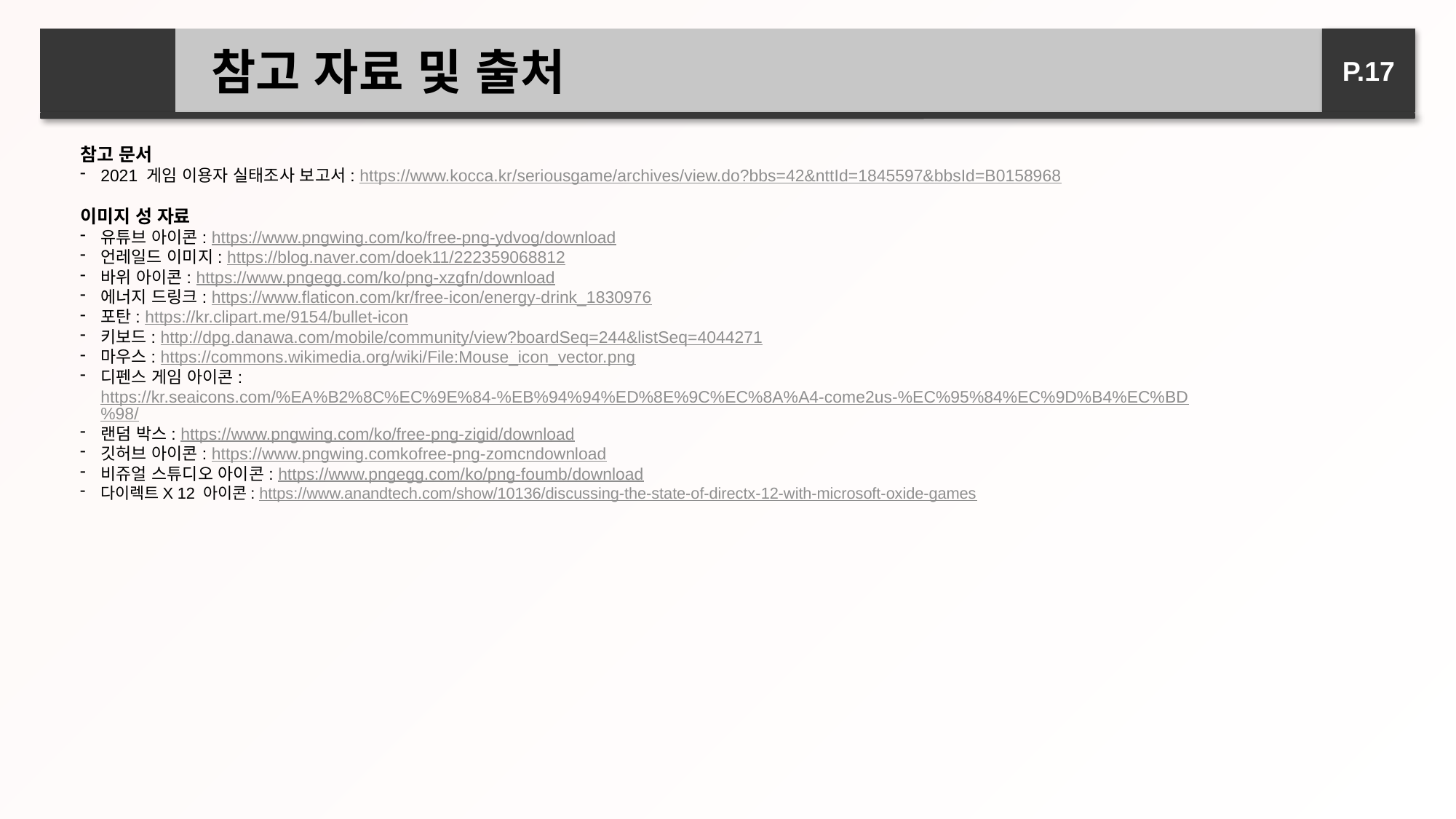

참고 자료 및 출처
P.17

참고 문서
2021 게임 이용자 실태조사 보고서: https://www.kocca.kr/seriousgame/archives/view.do?bbs=42&nttId=1845597&bbsId=B0158968

이미지 성 자료
유튜브 아이콘: https://www.pngwing.com/ko/free-png-ydvog/download
언레일드 이미지: https://blog.naver.com/doek11/222359068812
바위 아이콘: https://www.pngegg.com/ko/png-xzgfn/download
에너지 드링크: https://www.flaticon.com/kr/free-icon/energy-drink_1830976
포탄: https://kr.clipart.me/9154/bullet-icon
키보드: http://dpg.danawa.com/mobile/community/view?boardSeq=244&listSeq=4044271
마우스: https://commons.wikimedia.org/wiki/File:Mouse_icon_vector.png
디펜스 게임 아이콘: https://kr.seaicons.com/%EA%B2%8C%EC%9E%84-%EB%94%94%ED%8E%9C%EC%8A%A4-come2us-%EC%95%84%EC%9D%B4%EC%BD%98/
랜덤 박스: https://www.pngwing.com/ko/free-png-zigid/download
깃허브 아이콘: https://www.pngwing.comkofree-png-zomcndownload
비쥬얼 스튜디오 아이콘: https://www.pngegg.com/ko/png-foumb/download
다이렉트X 12 아이콘: https://www.anandtech.com/show/10136/discussing-the-state-of-directx-12-with-microsoft-oxide-games